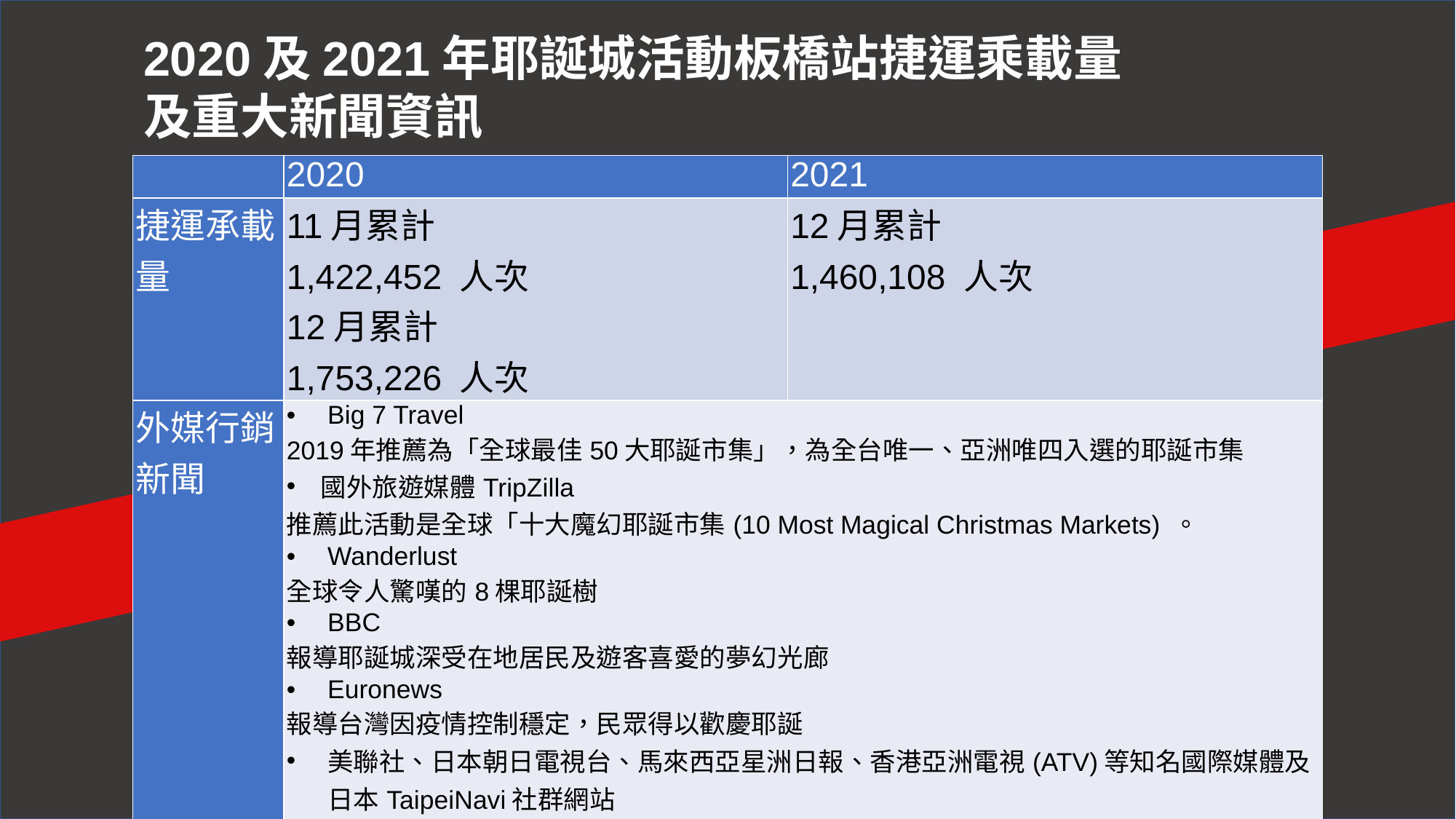

2020及2021年耶誕城活動板橋站捷運乘載量
及重大新聞資訊
|  | 2020 | 2021 |
| --- | --- | --- |
| 捷運承載量 | 11月累計 1,422,452 人次 12月累計 1,753,226 人次 | 12月累計 1,460,108 人次 |
| 外媒行銷新聞 | Big 7 Travel 2019年推薦為「全球最佳50大耶誕市集」，為全台唯一、亞洲唯四入選的耶誕市集 國外旅遊媒體TripZilla 推薦此活動是全球「十大魔幻耶誕市集(10 Most Magical Christmas Markets) 。 Wanderlust 全球令人驚嘆的8棵耶誕樹 BBC 報導耶誕城深受在地居民及遊客喜愛的夢幻光廊 Euronews 報導台灣因疫情控制穩定，民眾得以歡慶耶誕 美聯社、日本朝日電視台、馬來西亞星洲日報、香港亞洲電視(ATV)等知名國際媒體及日本TaipeiNavi社群網站 報導台灣在病毒肆虐全球下，依然可以辦理大型慶典，一同歡慶耶誕。 |  |